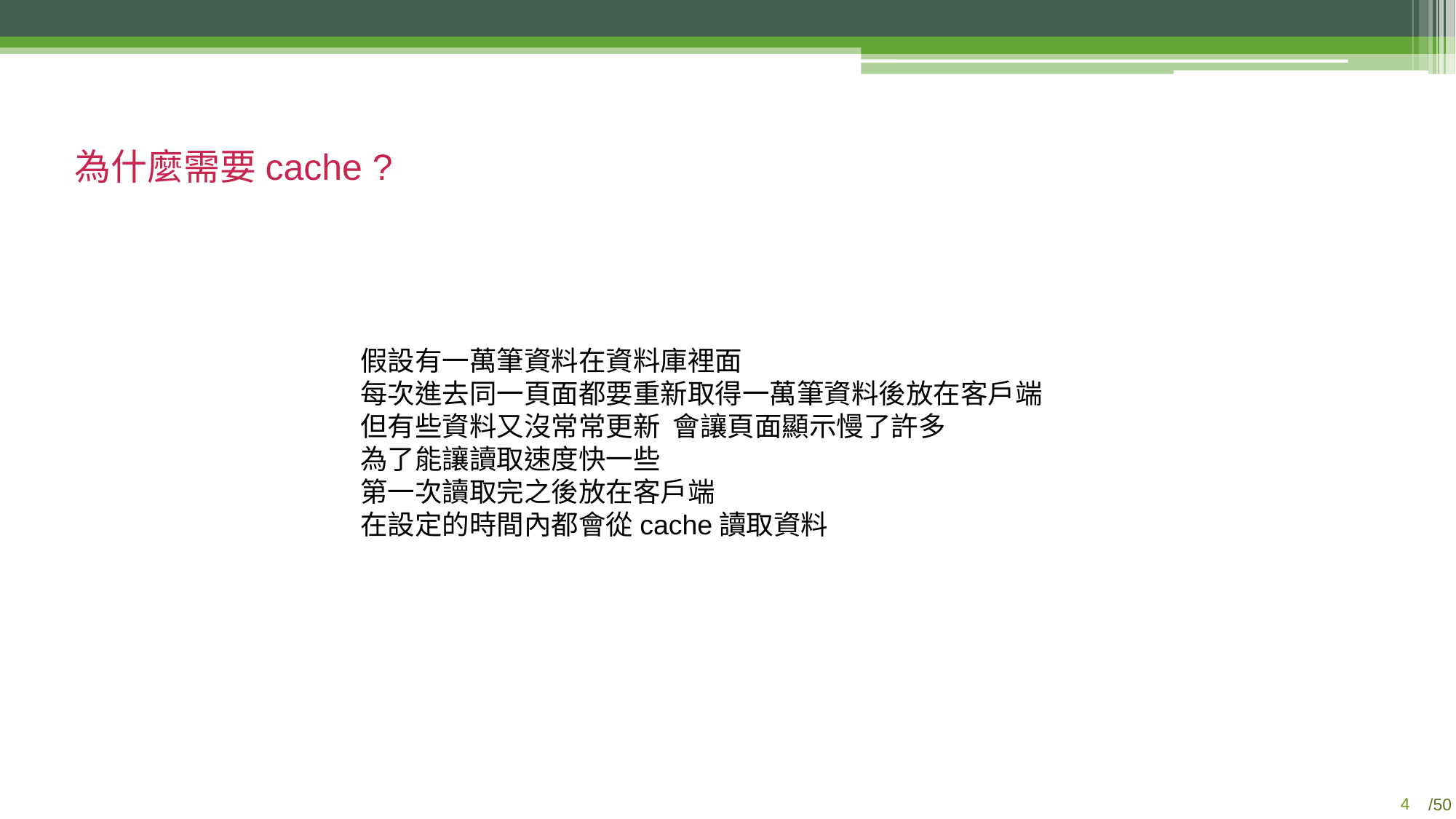

為什麼需要cache ?
假設有一萬筆資料在資料庫裡面
每次進去同一頁面都要重新取得一萬筆資料後放在客戶端
但有些資料又沒常常更新  會讓頁面顯示慢了許多
為了能讓讀取速度快一些
第一次讀取完之後放在客戶端
在設定的時間內都會從cache讀取資料
4
/50